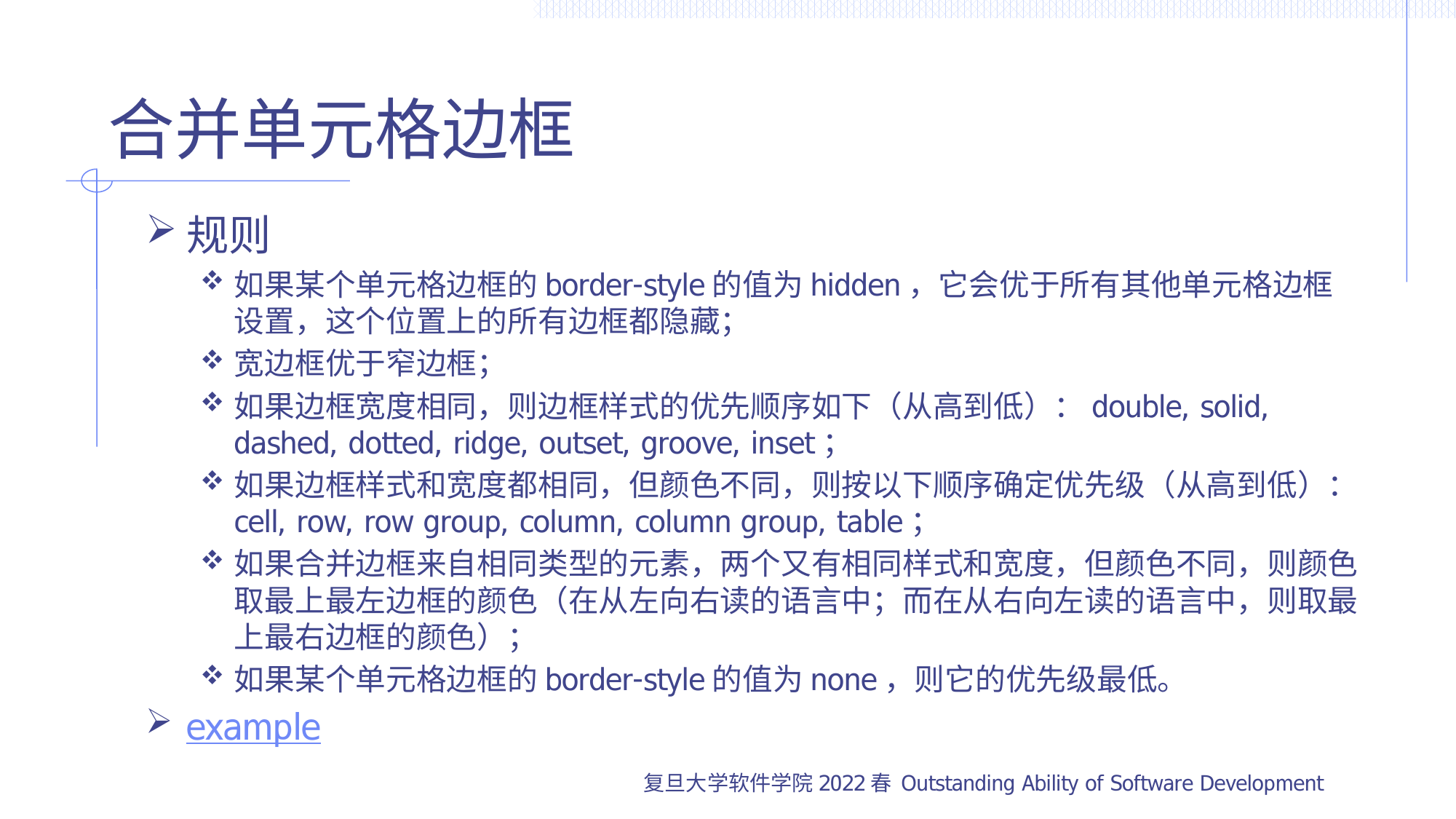

# 合并单元格边框
规则
如果某个单元格边框的border-style的值为hidden，它会优于所有其他单元格边框设置，这个位置上的所有边框都隐藏；
宽边框优于窄边框；
如果边框宽度相同，则边框样式的优先顺序如下（从高到低）：double, solid, dashed, dotted, ridge, outset, groove, inset；
如果边框样式和宽度都相同，但颜色不同，则按以下顺序确定优先级（从高到低）：cell, row, row group, column, column group, table；
如果合并边框来自相同类型的元素，两个又有相同样式和宽度，但颜色不同，则颜色取最上最左边框的颜色（在从左向右读的语言中；而在从右向左读的语言中，则取最上最右边框的颜色）；
如果某个单元格边框的border-style的值为none，则它的优先级最低。
example